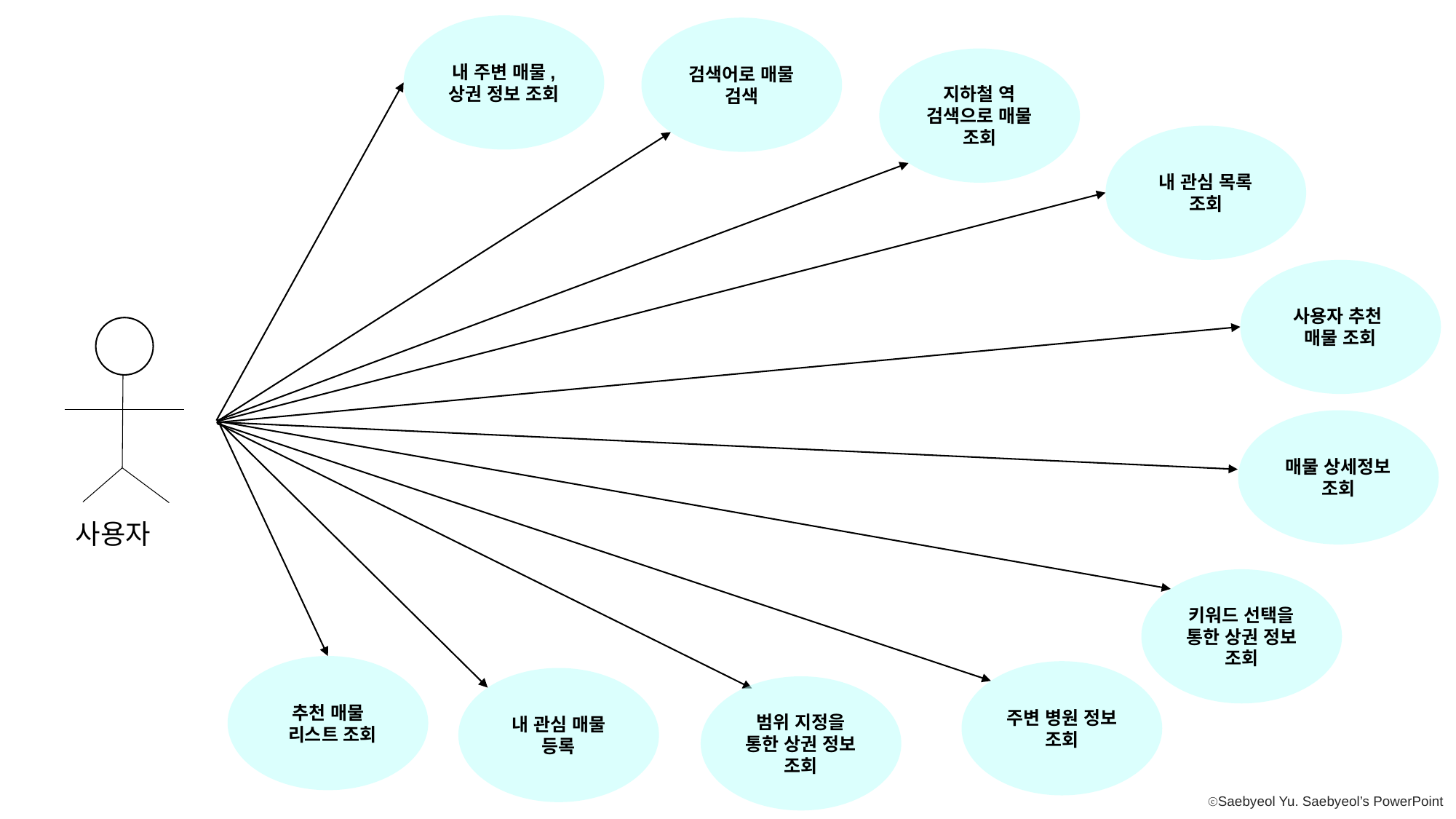

내 주변 매물, 상권 정보 조회
검색어로 매물 검색
지하철 역 검색으로 매물 조회
내 관심 목록 조회
사용자 추천
매물 조회

사용자
매물 상세정보 조회
키워드 선택을 통한 상권 정보 조회
추천 매물
 리스트 조회
주변 병원 정보 조회
내 관심 매물 등록
범위 지정을 통한 상권 정보 조회